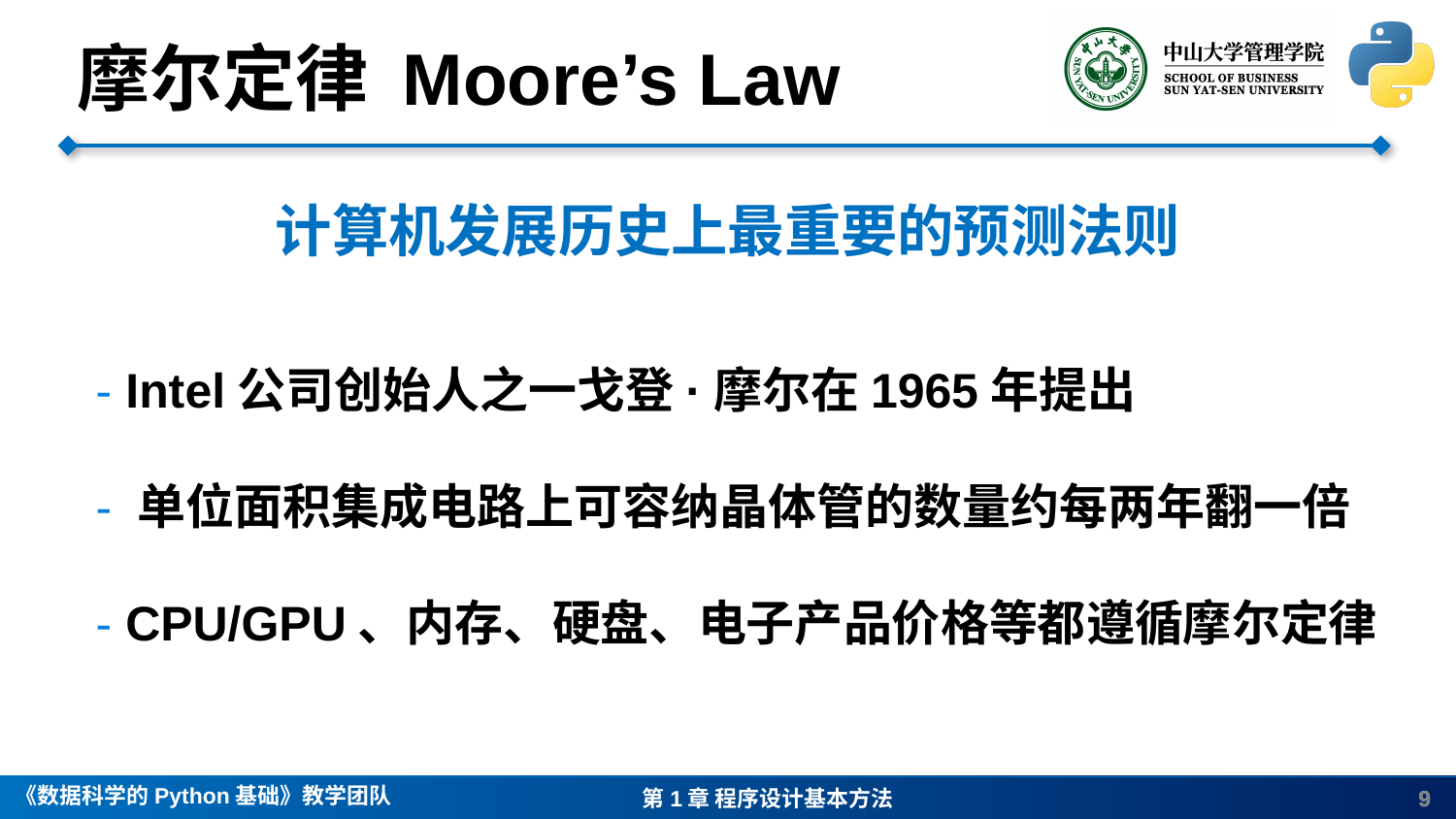

摩尔定律 Moore’s Law
计算机发展历史上最重要的预测法则
      - Intel公司创始人之一戈登·摩尔在1965年提出
      - 单位面积集成电路上可容纳晶体管的数量约每两年翻一倍
      - CPU/GPU、内存、硬盘、电子产品价格等都遵循摩尔定律
9